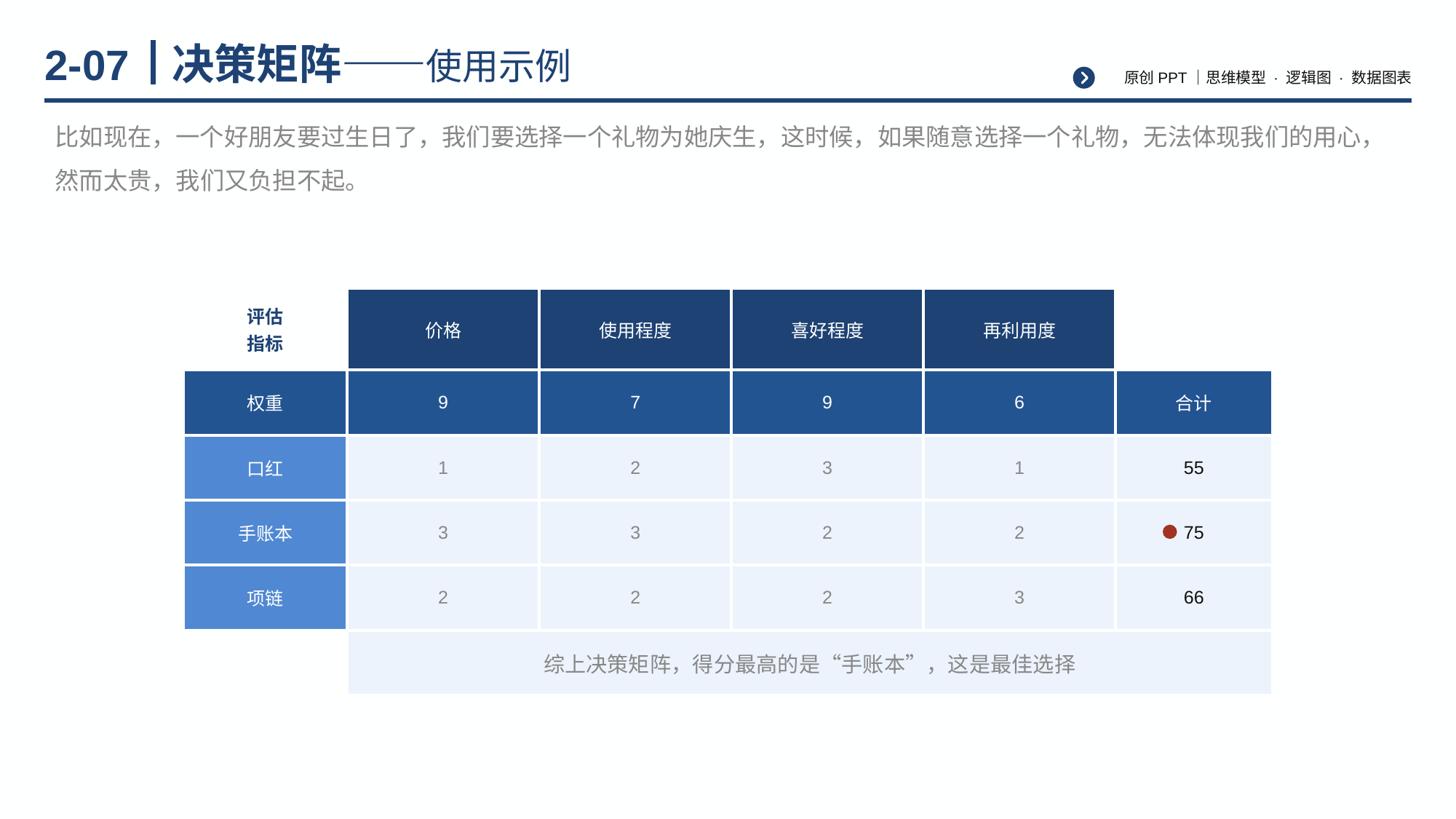

# 决策矩阵——使用示例
2-07
比如现在，一个好朋友要过生日了，我们要选择一个礼物为她庆生，这时候，如果随意选择一个礼物，无法体现我们的用心，然而太贵，我们又负担不起。
| 评估 指标 | 价格 | 使用程度 | 喜好程度 | 再利用度 |  |
| --- | --- | --- | --- | --- | --- |
| 权重 | 9 | 7 | 9 | 6 | 合计 |
| 口红 | 1 | 2 | 3 | 1 | 55 |
| 手账本 | 3 | 3 | 2 | 2 | 75 |
| 项链 | 2 | 2 | 2 | 3 | 66 |
|  | 综上决策矩阵，得分最高的是“手账本”，这是最佳选择 |  |  |  |  |